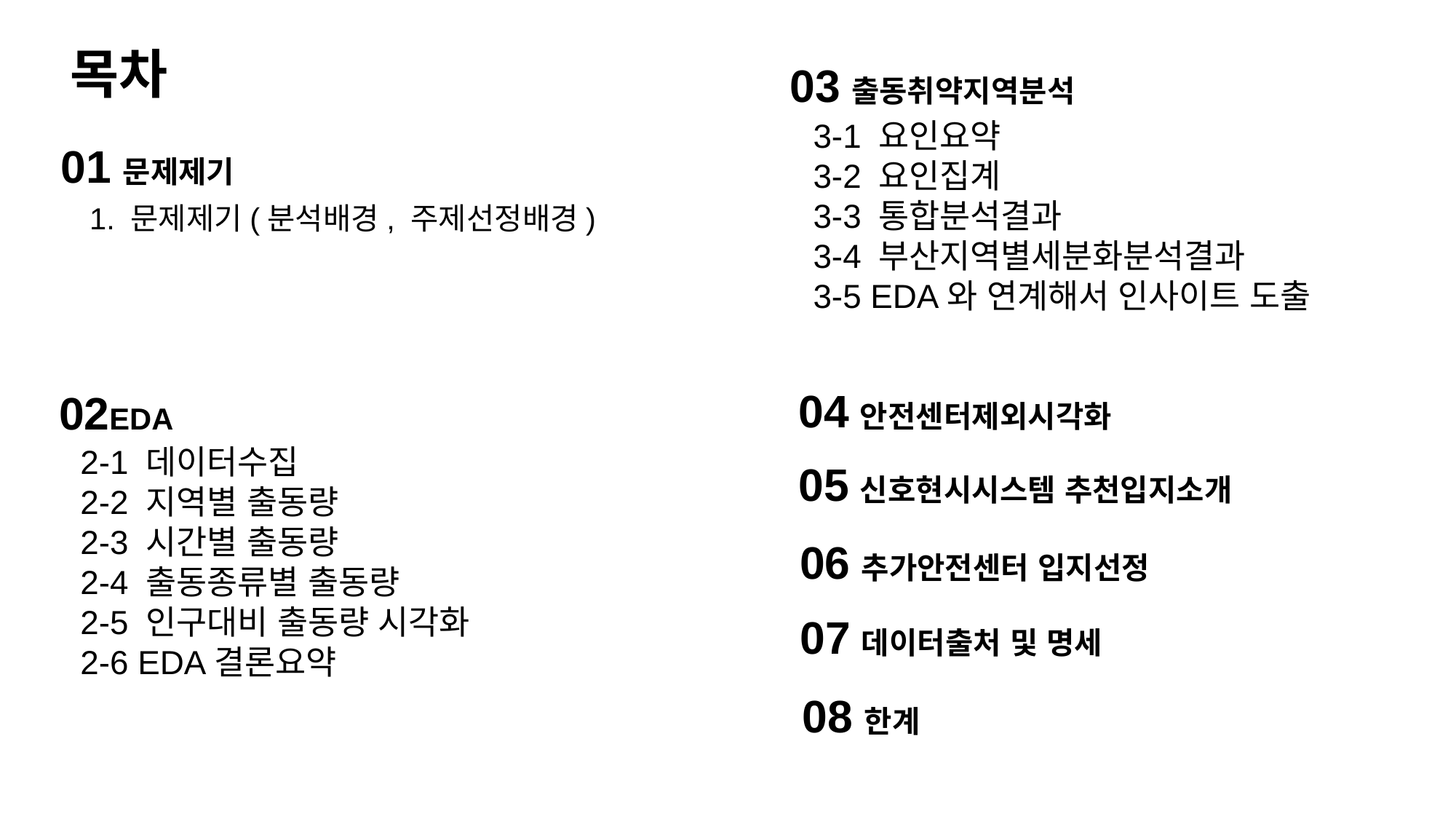

목차
03출동취약지역분석
 3-1 요인요약
 3-2 요인집계
 3-3 통합분석결과
 3-4 부산지역별세분화분석결과
 3-5 EDA와 연계해서 인사이트 도출

01문제제기
 1. 문제제기(분석배경, 주제선정배경)
04안전센터제외시각화
02EDA
 2-1 데이터수집
 2-2 지역별 출동량
 2-3 시간별 출동량
 2-4 출동종류별 출동량
 2-5 인구대비 출동량 시각화
 2-6 EDA결론요약
05신호현시시스템 추천입지소개
06추가안전센터 입지선정
07데이터출처 및 명세
08한계